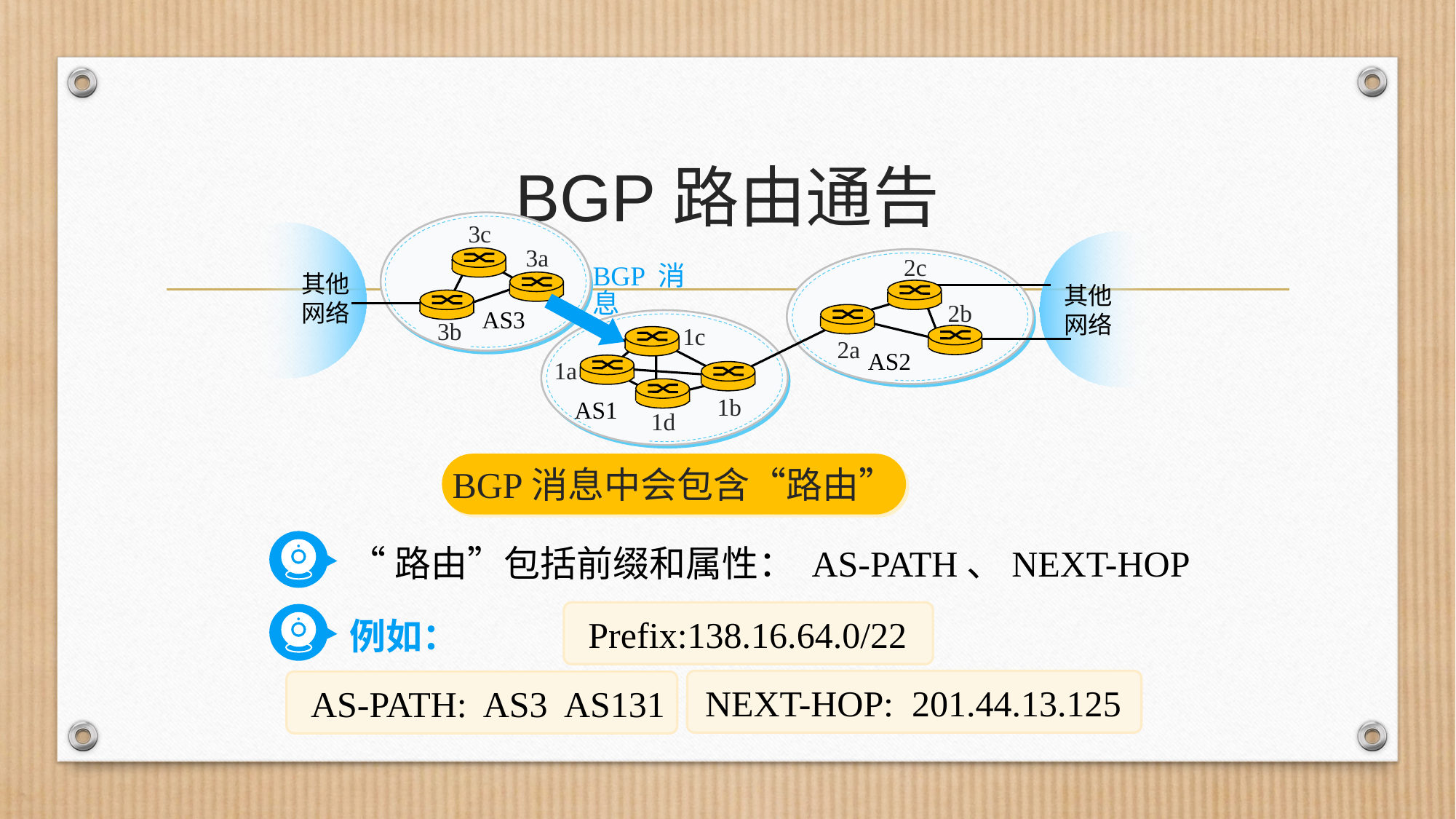

# BGP路由通告

其他网络

其他网络

AS3

AS2

AS1
3c

3a

2c

3b
2b

2a
1c

1a

1b

1d
BGP 消息

BGP消息中会包含“路由”

“路由”包括前缀和属性： AS-PATH、NEXT-HOP

Prefix:138.16.64.0/22

例如：

NEXT-HOP:  201.44.13.125

AS-PATH:  AS3  AS131